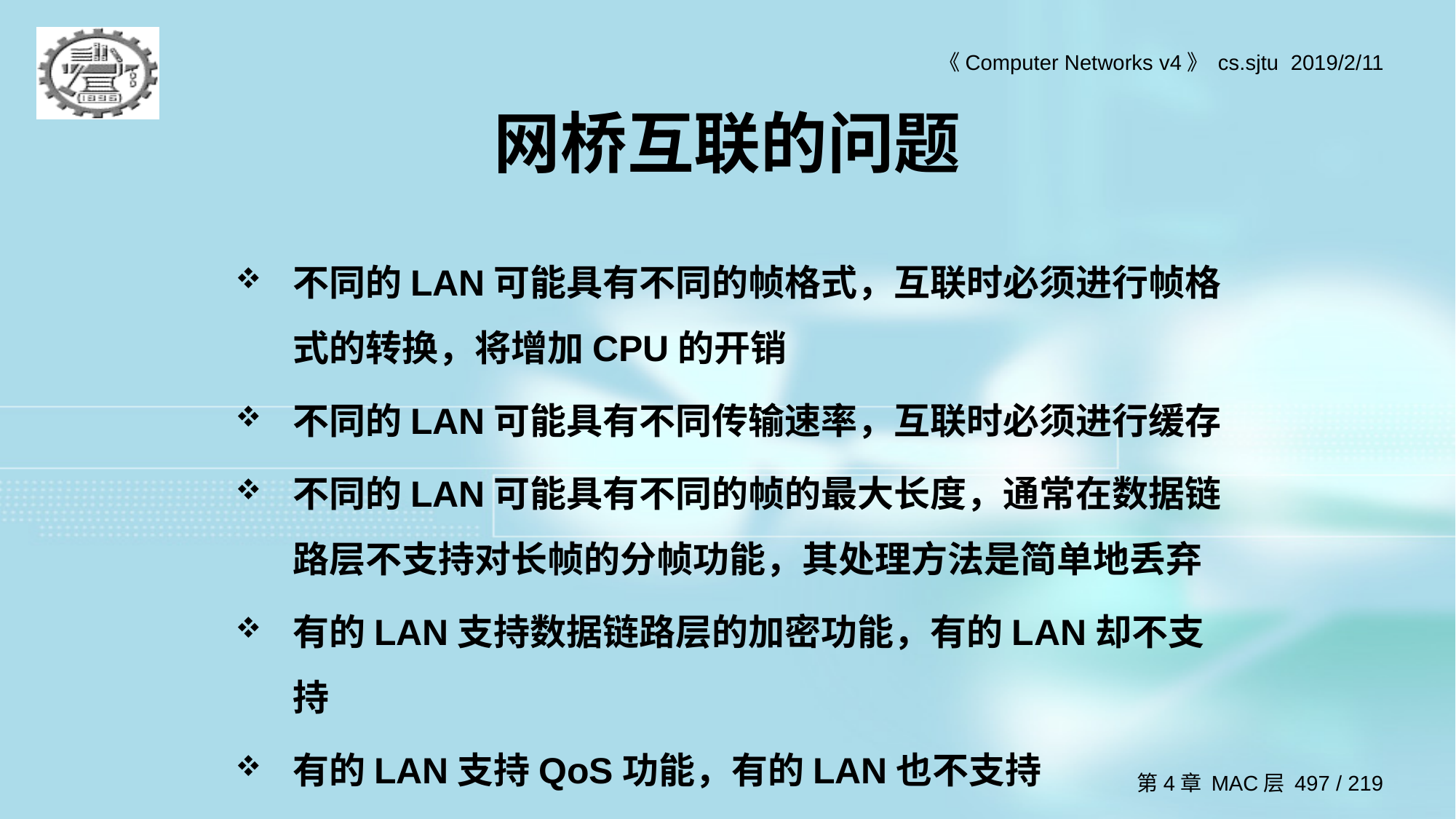

# 网桥互联的问题
不同的LAN可能具有不同的帧格式，互联时必须进行帧格式的转换，将增加CPU的开销
不同的LAN可能具有不同传输速率，互联时必须进行缓存
不同的LAN可能具有不同的帧的最大长度，通常在数据链路层不支持对长帧的分帧功能，其处理方法是简单地丢弃
有的LAN支持数据链路层的加密功能，有的LAN却不支持
有的LAN支持QoS功能，有的LAN也不支持